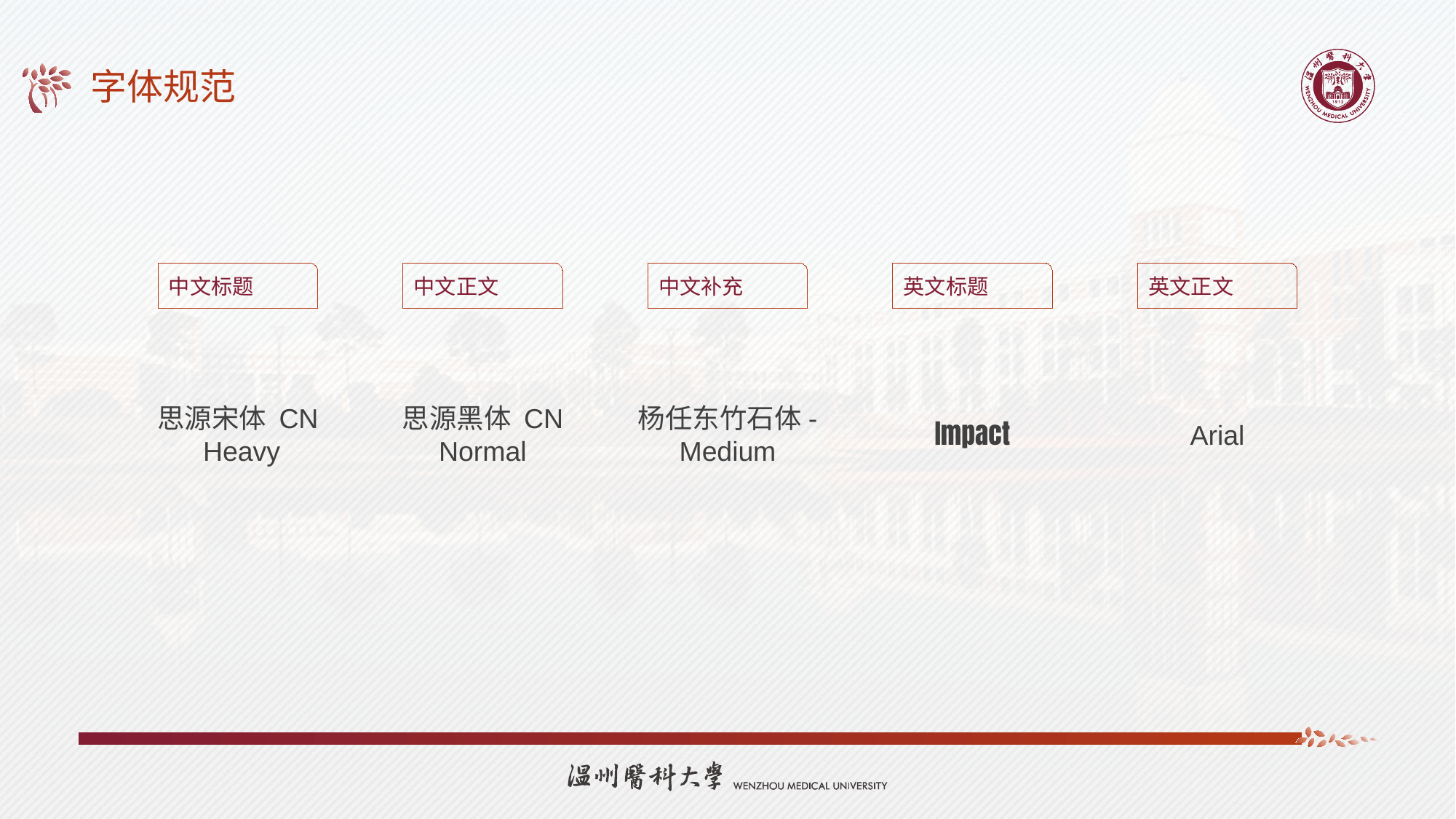

# 字体规范
中文标题
中文正文
中文补充
英文标题
英文正文
思源宋体 CN
 Heavy
思源黑体 CN
Normal
杨任东竹石体-
Medium
Impact
Arial